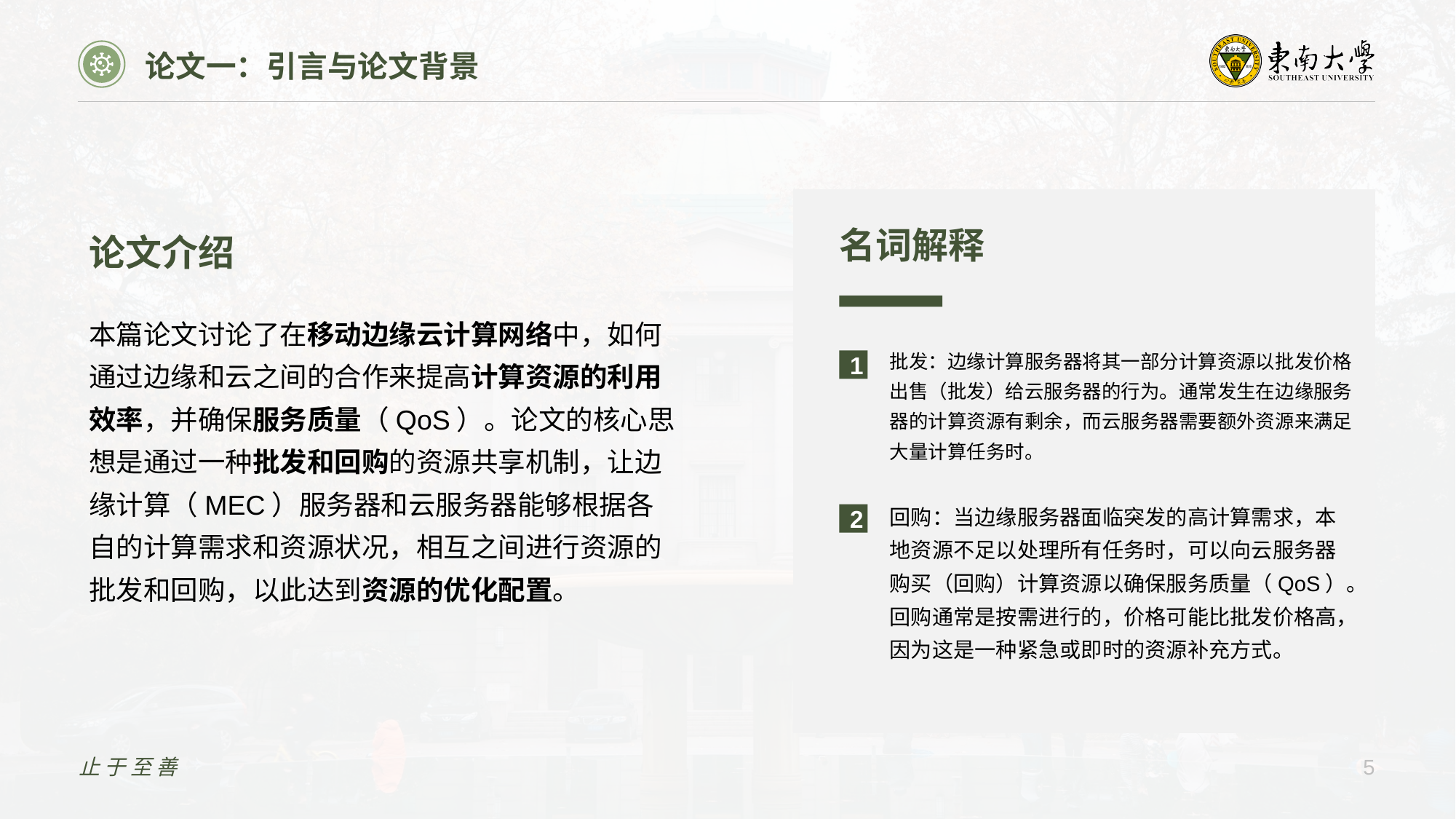

论文一：引言与论文背景
名词解释
论文介绍
本篇论文讨论了在移动边缘云计算网络中，如何通过边缘和云之间的合作来提高计算资源的利用效率，并确保服务质量（QoS）。论文的核心思想是通过一种批发和回购的资源共享机制，让边缘计算（MEC）服务器和云服务器能够根据各自的计算需求和资源状况，相互之间进行资源的批发和回购，以此达到资源的优化配置。
批发：边缘计算服务器将其一部分计算资源以批发价格出售（批发）给云服务器的行为。通常发生在边缘服务器的计算资源有剩余，而云服务器需要额外资源来满足大量计算任务时。
1
回购：当边缘服务器面临突发的高计算需求，本地资源不足以处理所有任务时，可以向云服务器购买（回购）计算资源以确保服务质量（QoS）。回购通常是按需进行的，价格可能比批发价格高，因为这是一种紧急或即时的资源补充方式。
2
止于至善
5